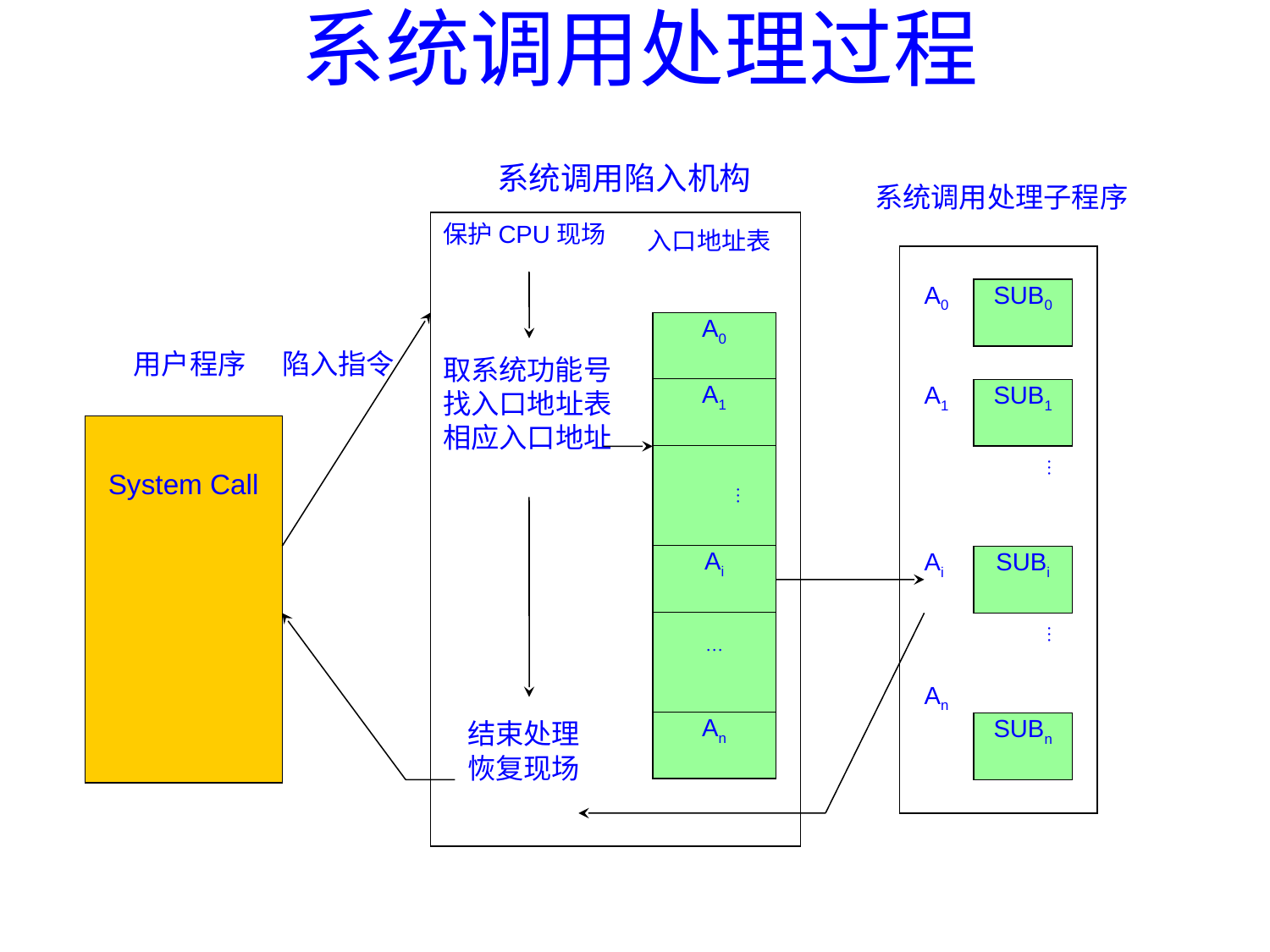

# 系统调用处理过程
系统调用陷入机构
系统调用处理子程序

保护CPU现场

入口地址表

A0
SUB0
A1
SUB1
…
Ai
SUBi
…
An
SUBn

A0
用户程序
陷入指令
取系统功能号
找入口地址表
相应入口地址
A1

System Call

…

Ai

…

结束处理
恢复现场
An